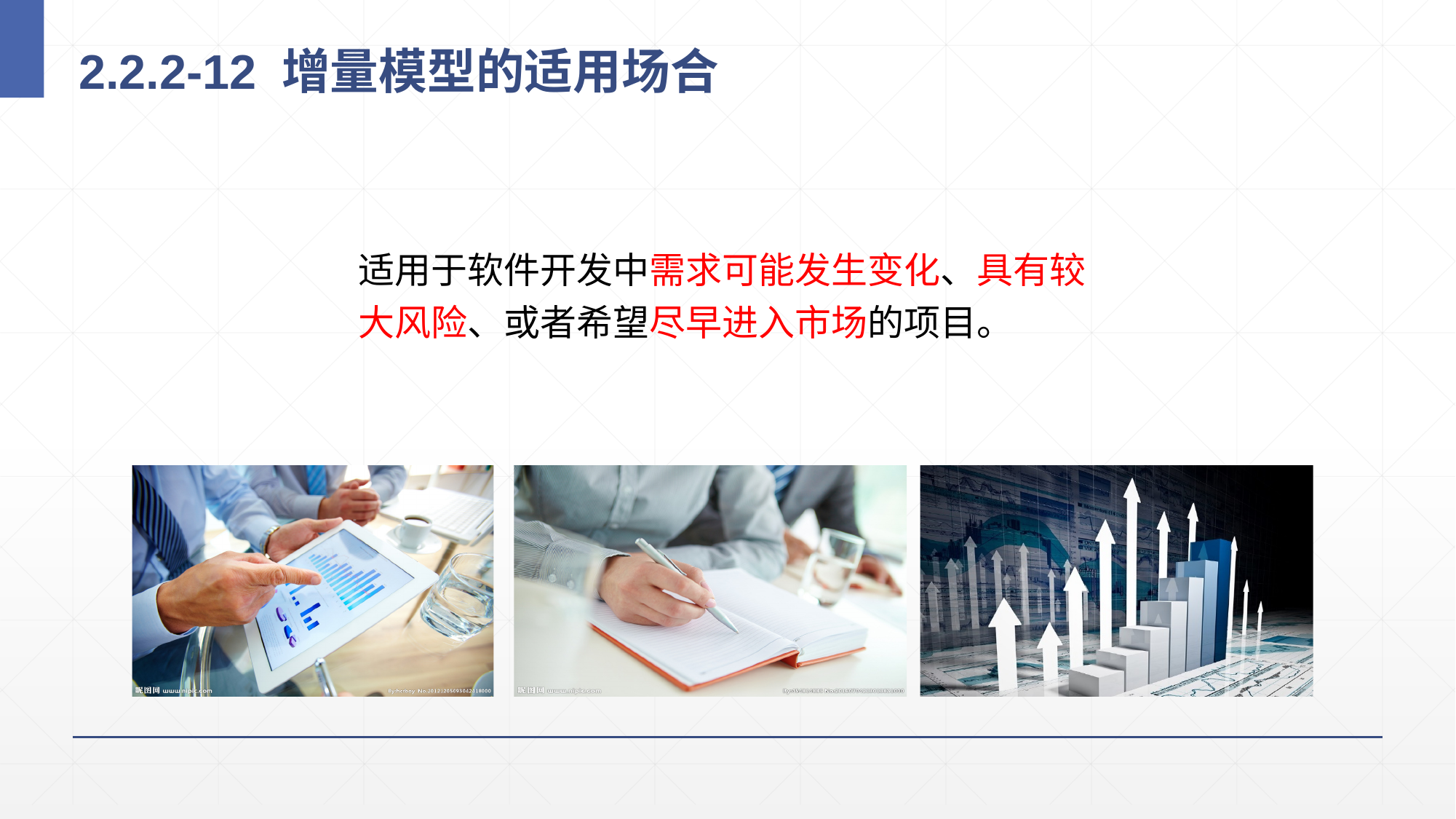

# 2.2.2-12 增量模型的适用场合
适用于软件开发中需求可能发生变化、具有较大风险、或者希望尽早进入市场的项目。